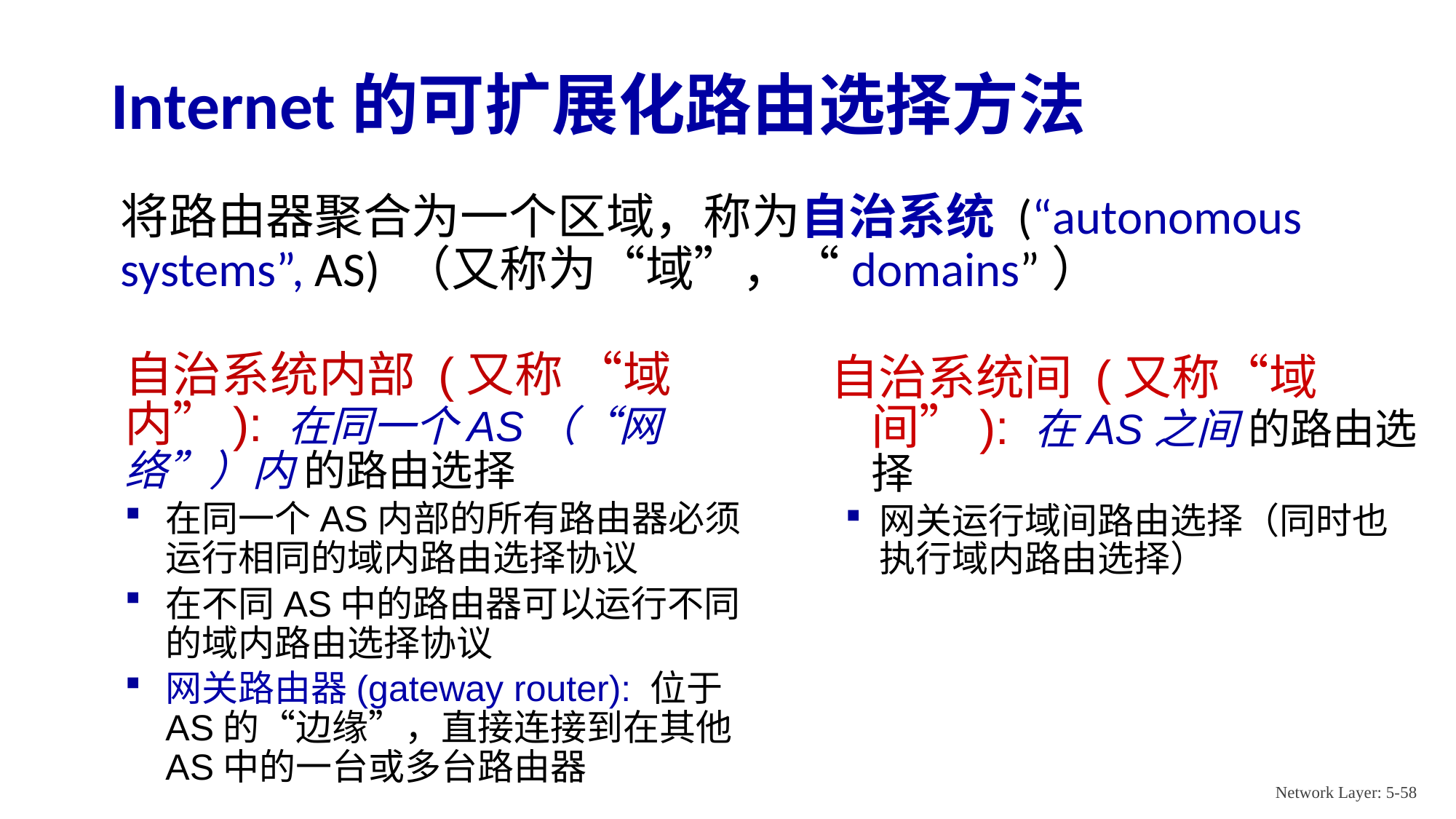

# Internet的可扩展化路由选择方法
将路由器聚合为一个区域，称为自治系统 (“autonomous systems”, AS) （又称为“域”，“domains”）
自治系统内部 (又称 “域内”): 在同一个AS（“网络”）内 的路由选择
在同一个AS内部的所有路由器必须运行相同的域内路由选择协议
在不同AS中的路由器可以运行不同的域内路由选择协议
网关路由器(gateway router): 位于AS的“边缘”，直接连接到在其他AS中的一台或多台路由器

自治系统间 (又称“域间”): 在AS之间 的路由选择
网关运行域间路由选择（同时也执行域内路由选择）
Network Layer: 5-58